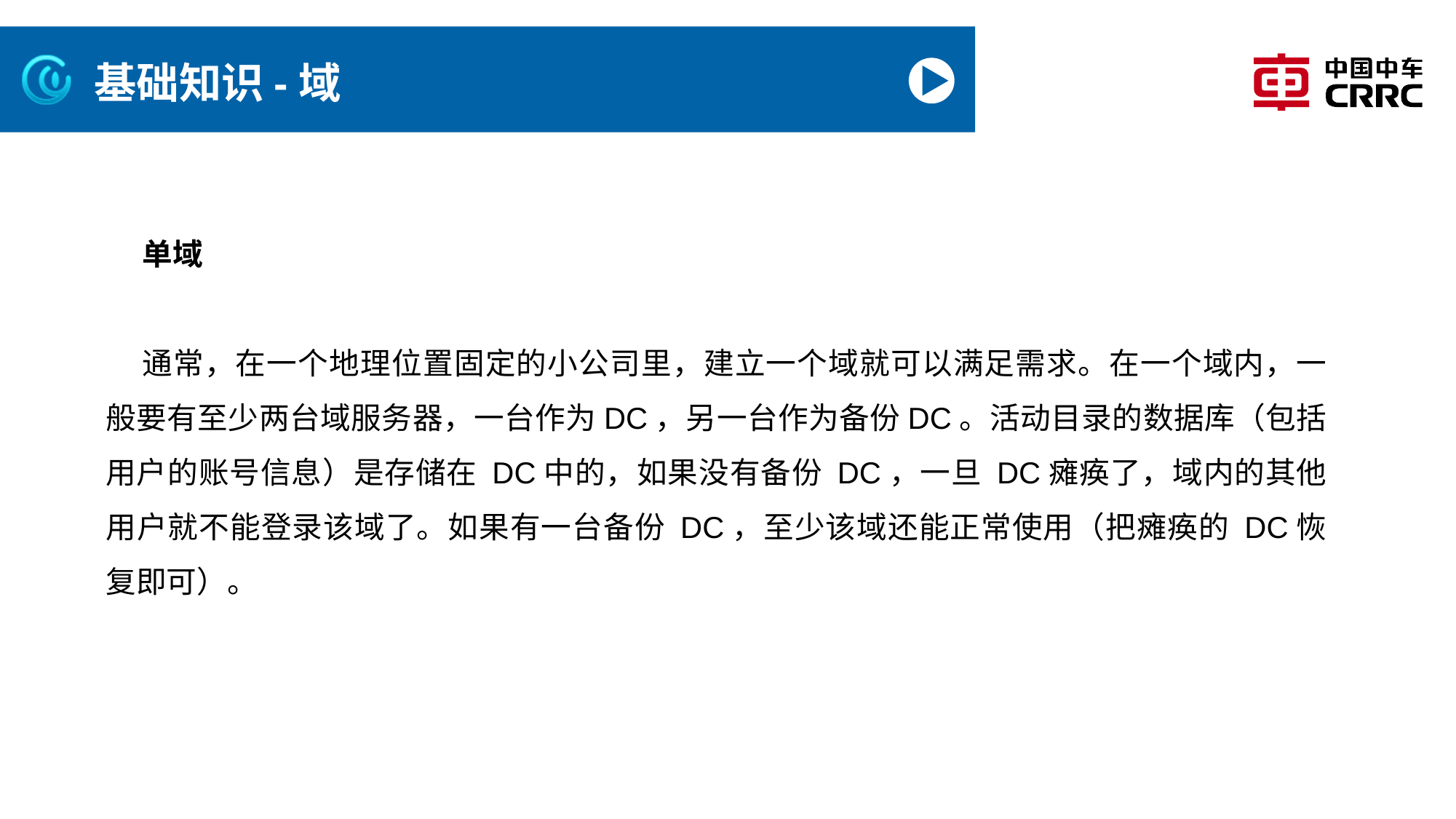

# 基础知识-域
单域

通常，在一个地理位置固定的小公司里，建立一个域就可以满足需求。在一个域内，一般要有至少两台域服务器，一台作为DC，另一台作为备份DC。活动目录的数据库（包括用户的账号信息）是存储在 DC中的，如果没有备份 DC，一旦 DC瘫痪了，域内的其他用户就不能登录该域了。如果有一台备份 DC，至少该域还能正常使用（把瘫痪的 DC恢复即可）。
10